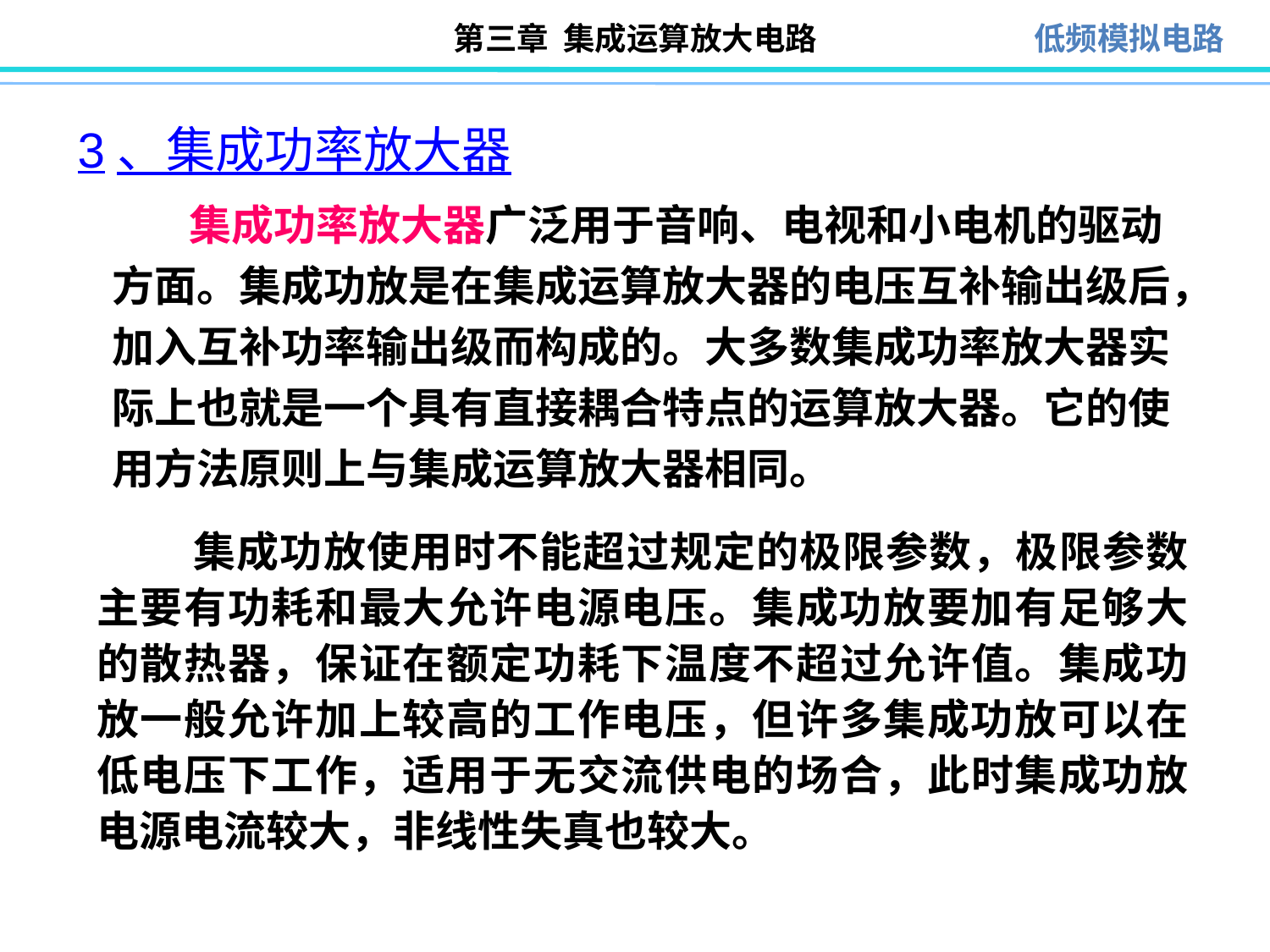

3、集成功率放大器
            集成功率放大器广泛用于音响、电视和小电机的驱动方面。集成功放是在集成运算放大器的电压互补输出级后，加入互补功率输出级而构成的。大多数集成功率放大器实际上也就是一个具有直接耦合特点的运算放大器。它的使用方法原则上与集成运算放大器相同。
            集成功放使用时不能超过规定的极限参数，极限参数主要有功耗和最大允许电源电压。集成功放要加有足够大的散热器，保证在额定功耗下温度不超过允许值。集成功放一般允许加上较高的工作电压，但许多集成功放可以在低电压下工作，适用于无交流供电的场合，此时集成功放电源电流较大，非线性失真也较大。